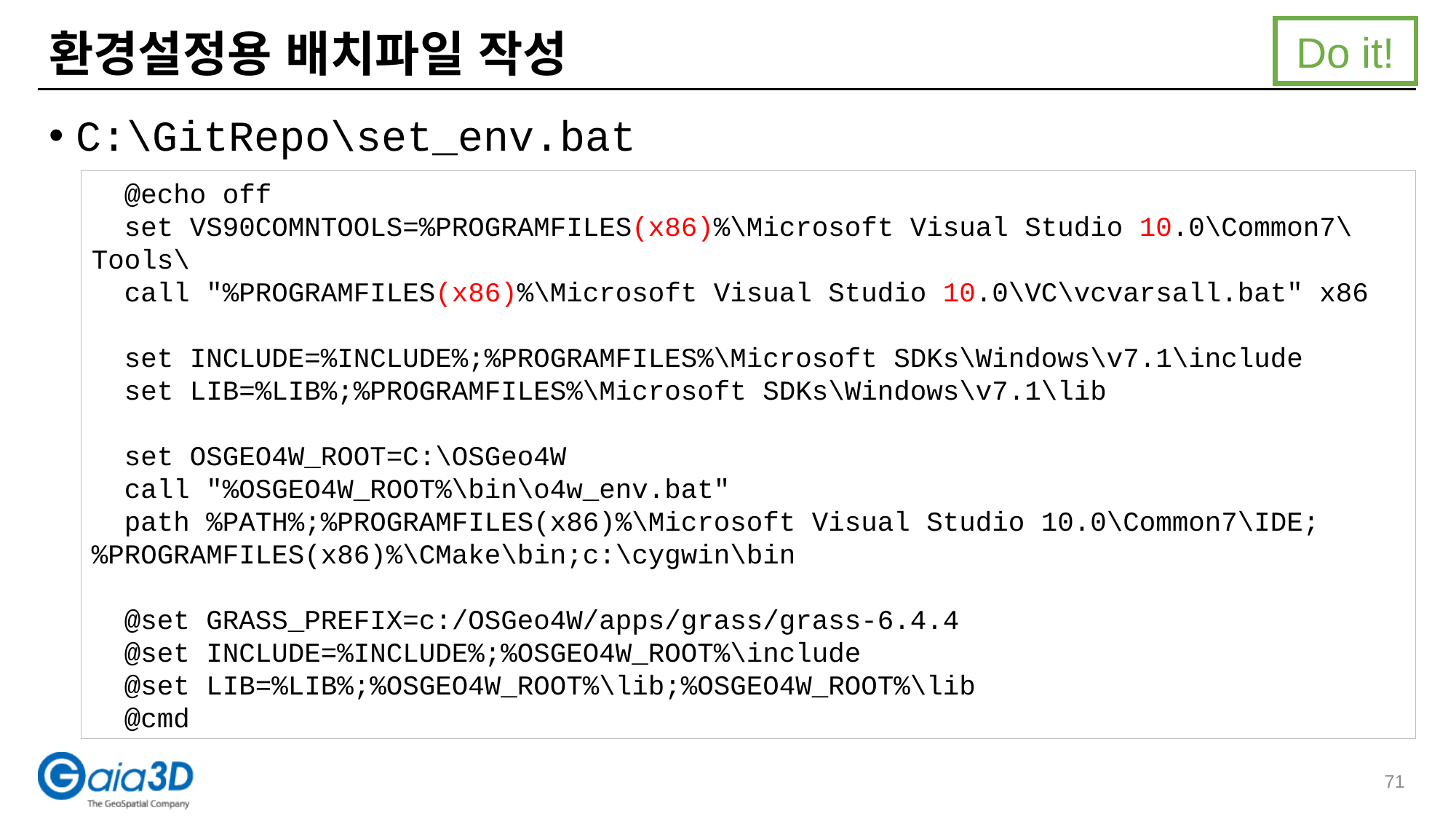

Do it!
# 환경설정용 배치파일 작성
C:\GitRepo\set_env.bat

  @echo off
  set VS90COMNTOOLS=%PROGRAMFILES(x86)%\Microsoft Visual Studio 10.0\Common7\Tools\
  call "%PROGRAMFILES(x86)%\Microsoft Visual Studio 10.0\VC\vcvarsall.bat" x86

  set INCLUDE=%INCLUDE%;%PROGRAMFILES%\Microsoft SDKs\Windows\v7.1\include
  set LIB=%LIB%;%PROGRAMFILES%\Microsoft SDKs\Windows\v7.1\lib

  set OSGEO4W_ROOT=C:\OSGeo4W
  call "%OSGEO4W_ROOT%\bin\o4w_env.bat"
  path %PATH%;%PROGRAMFILES(x86)%\Microsoft Visual Studio 10.0\Common7\IDE;%PROGRAMFILES(x86)%\CMake\bin;c:\cygwin\bin

  @set GRASS_PREFIX=c:/OSGeo4W/apps/grass/grass-6.4.4
  @set INCLUDE=%INCLUDE%;%OSGEO4W_ROOT%\include
  @set LIB=%LIB%;%OSGEO4W_ROOT%\lib;%OSGEO4W_ROOT%\lib
  @cmd
71